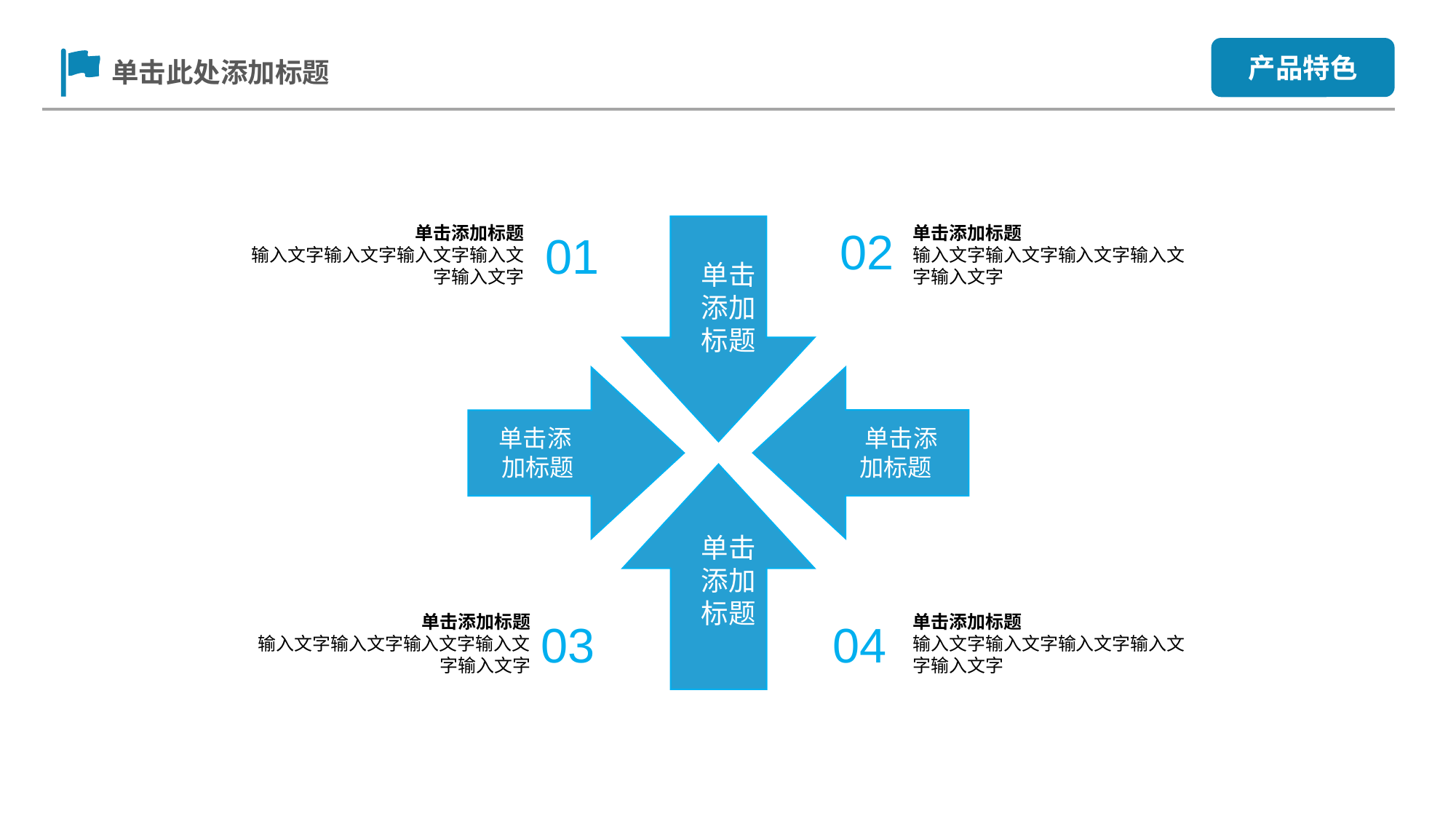

产品特色

单击此处添加标题
02
单击添加标题
输入文字输入文字输入文字输入文字输入文字
单击添加标题
输入文字输入文字输入文字输入文字输入文字

01
  单击
  添加
  标题
 单击添    加标题
 单击添加标题
  单击
  添加
  标题
单击添加标题
输入文字输入文字输入文字输入文字输入文字
单击添加标题
输入文字输入文字输入文字输入文字输入文字
03
04